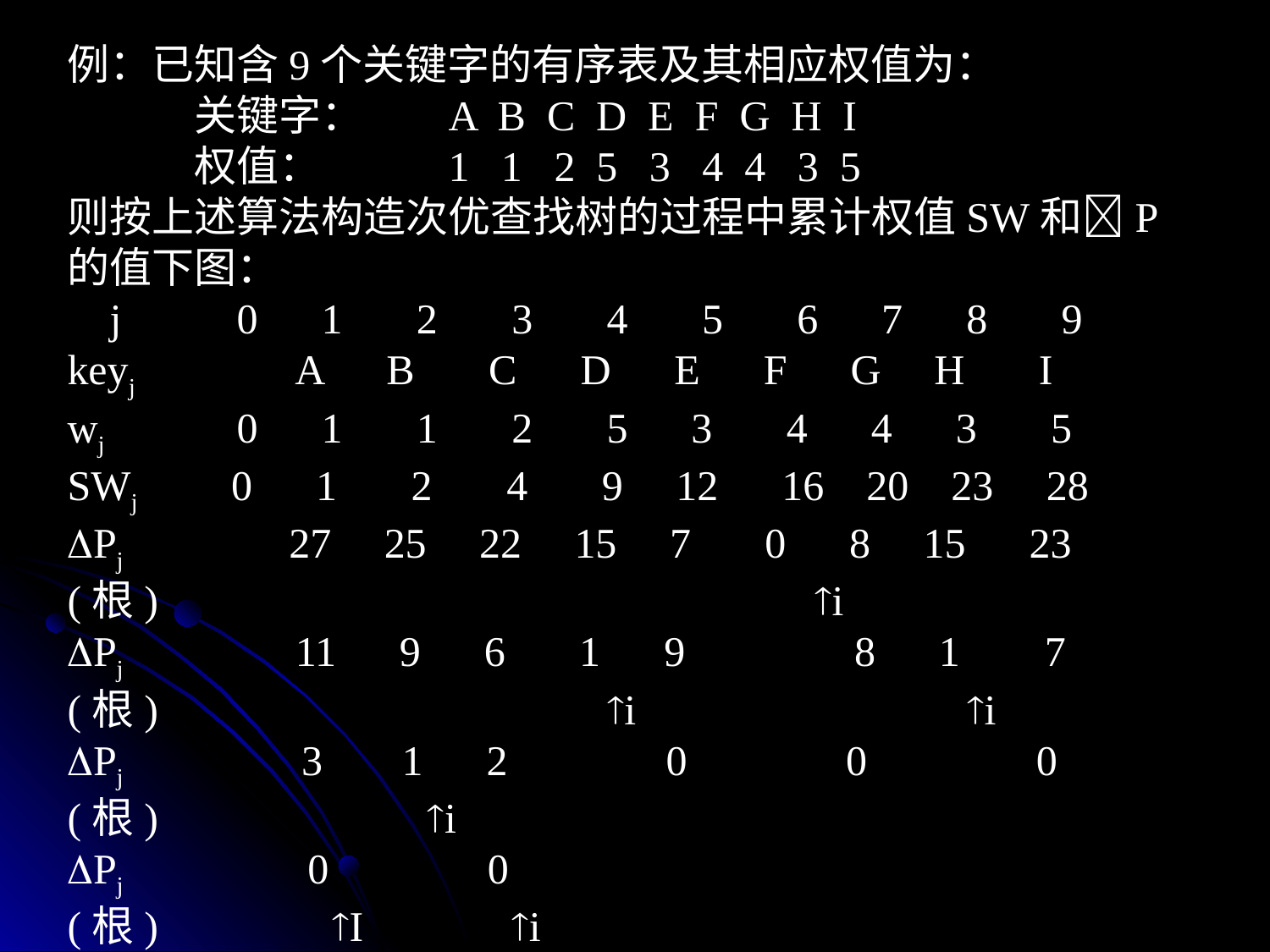

例：已知含9个关键字的有序表及其相应权值为：
	关键字：	A  B  C  D  E  F  G  H  I
	权值：	1   1   2  5   3   4  4   3  5
则按上述算法构造次优查找树的过程中累计权值SW和ΔP
的值下图：
    j	    0      1       2       3       4       5       6      7      8       9
keyj                          A      B       C      D      E      F      G     H       I
wj 	    0      1       1       2       5      3       4      4      3       5
SWj	      0      1       2       4       9     12      16    20    23     28
ΔPj                           27     25     22     15     7       0      8     15      23
(根)                                                              ↑i
ΔPj                            11      9      6       1      9                8      1        7
(根)				   ↑i 			 ↑i
ΔPj                             3          1      2               0               0                0
(根)		          ↑i
ΔPj                              0               0
(根)		 ↑I	      ↑i